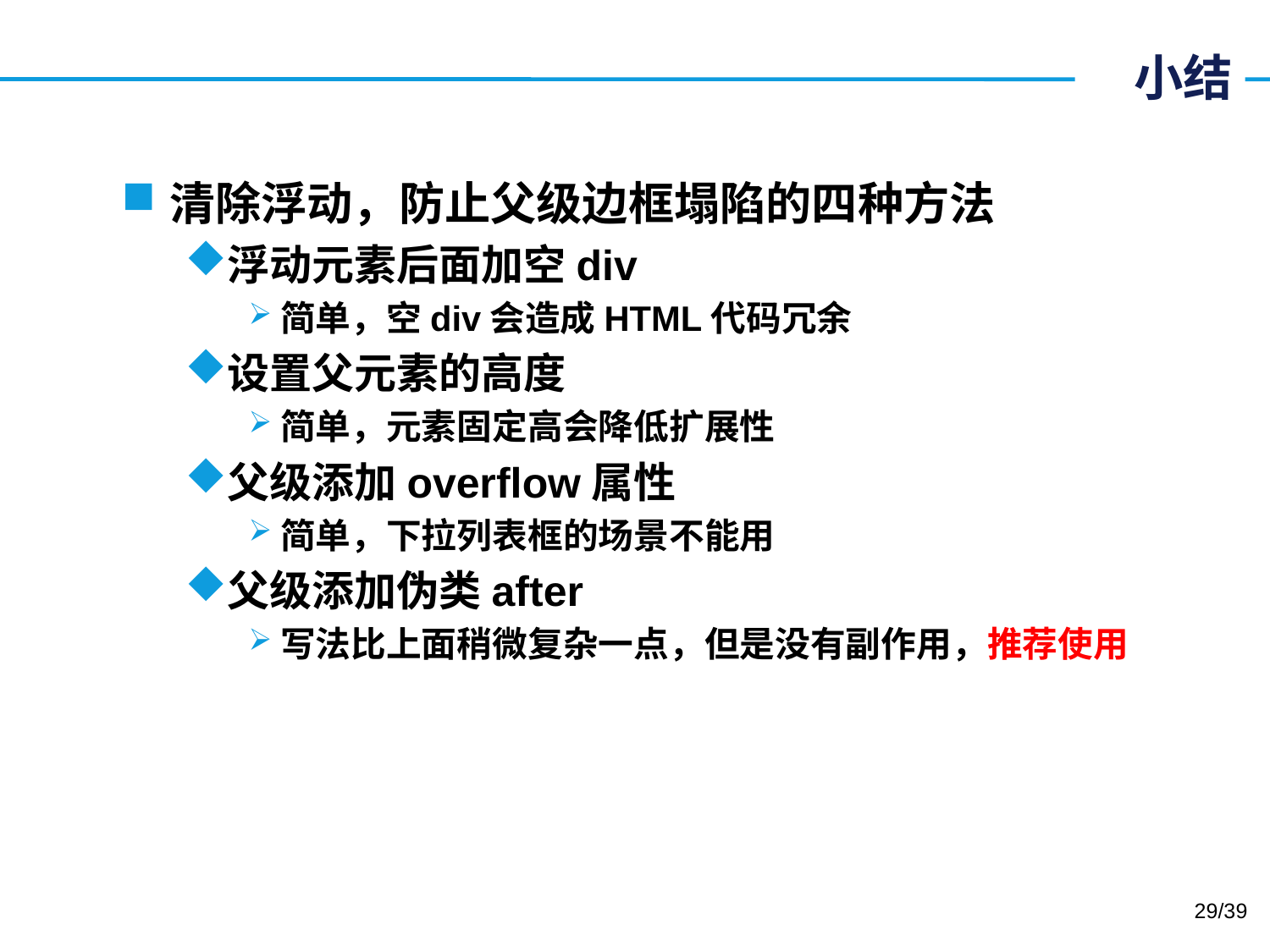

# 小结
清除浮动，防止父级边框塌陷的四种方法
浮动元素后面加空div
简单，空div会造成HTML代码冗余
设置父元素的高度
简单，元素固定高会降低扩展性
父级添加overflow属性
简单，下拉列表框的场景不能用
父级添加伪类after
写法比上面稍微复杂一点，但是没有副作用，推荐使用
29/39